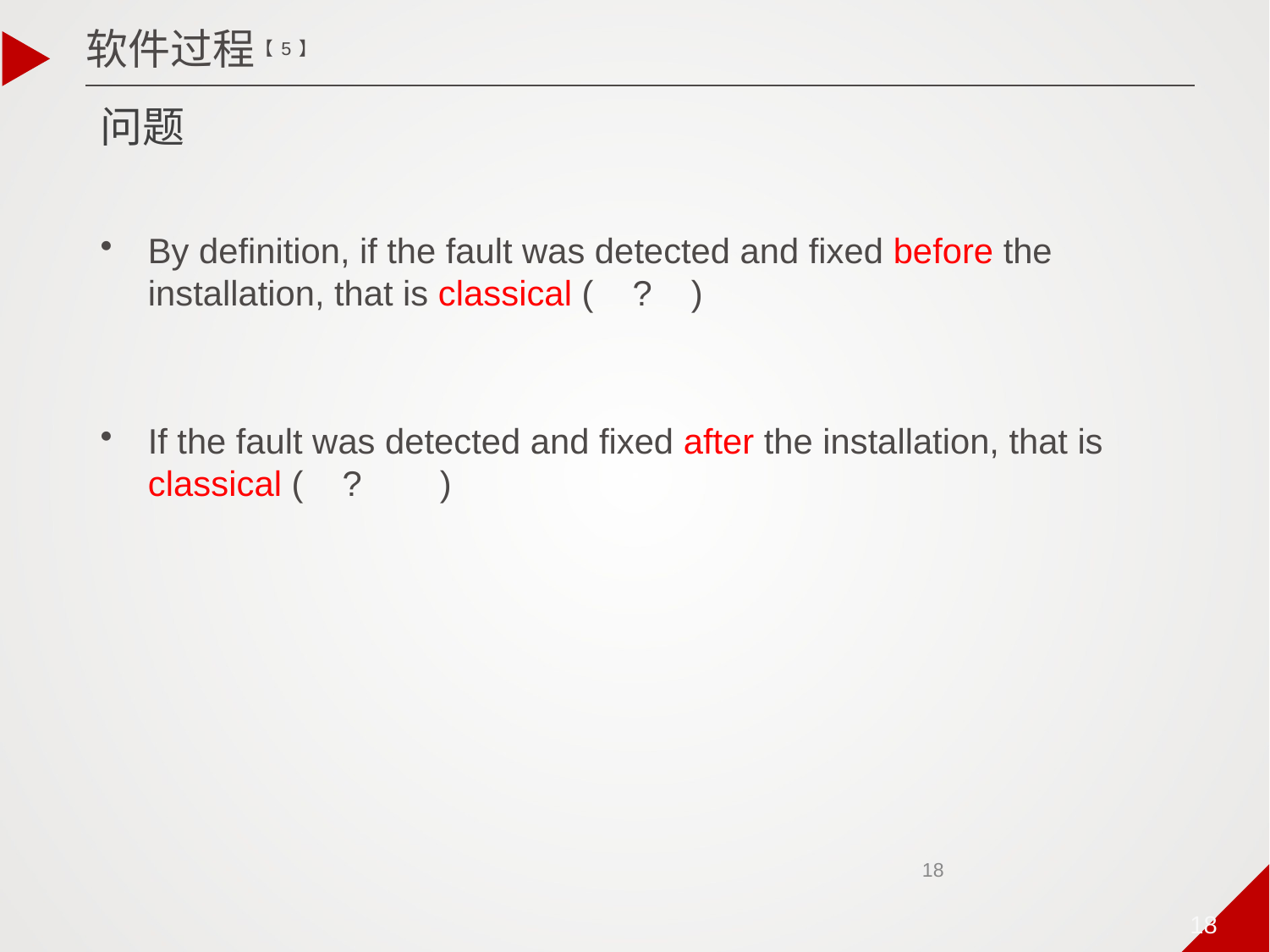

软件过程【5】

# 问题
By definition, if the fault was detected and fixed before the installation, that is classical (    ?    )

If the fault was detected and fixed after the installation, that is classical (    ?        )
18